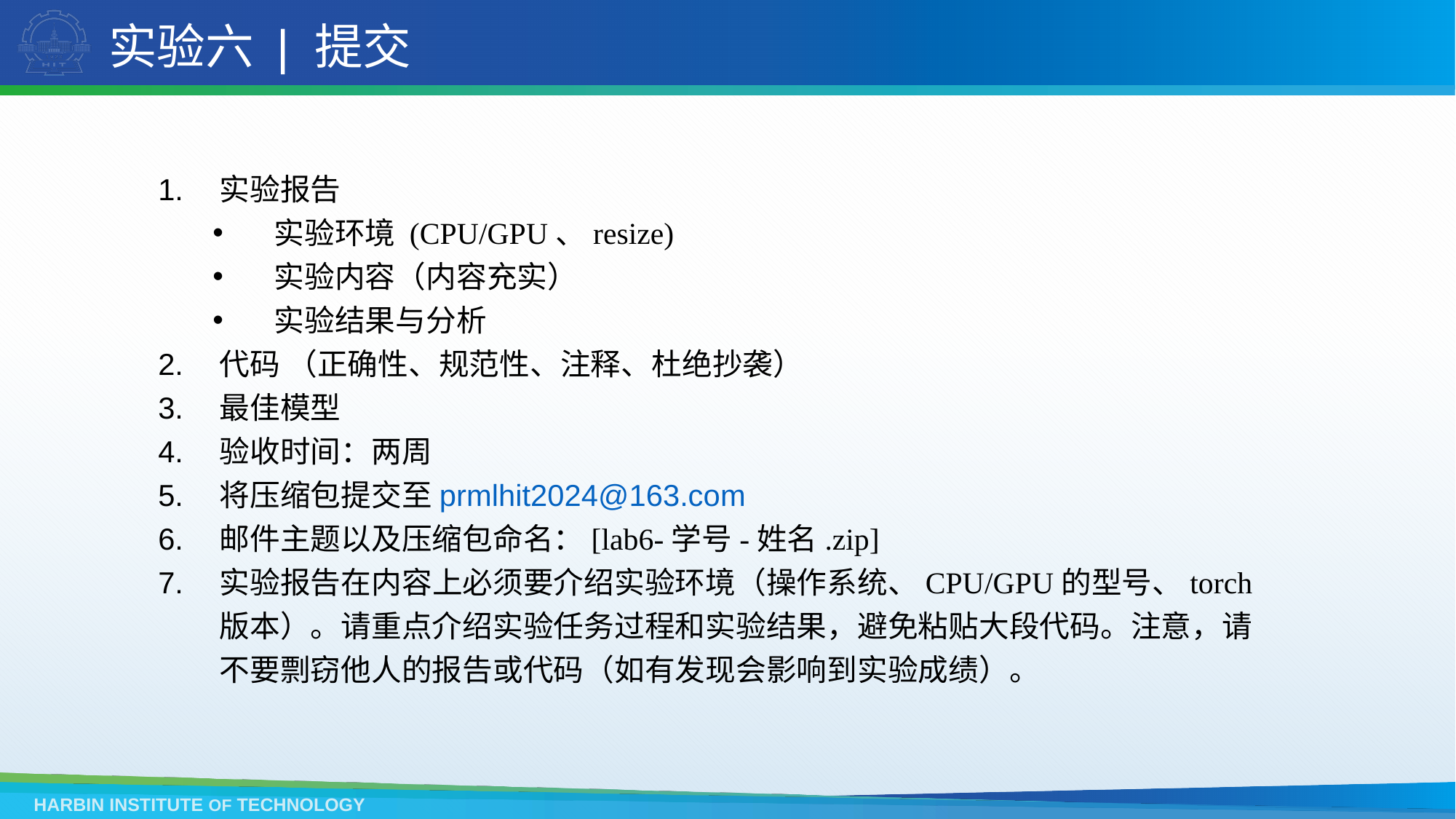

# 实验六 | 提交
实验报告
实验环境 (CPU/GPU、resize)
实验内容（内容充实）
实验结果与分析
代码 （正确性、规范性、注释、杜绝抄袭）
最佳模型
验收时间：两周
将压缩包提交至prmlhit2024@163.com
邮件主题以及压缩包命名：[lab6-学号-姓名.zip]
实验报告在内容上必须要介绍实验环境（操作系统、CPU/GPU的型号、torch版本）。请重点介绍实验任务过程和实验结果，避免粘贴大段代码。注意，请不要剽窃他人的报告或代码（如有发现会影响到实验成绩）。
7
HARBIN INSTITUTE OF TECHNOLOGY